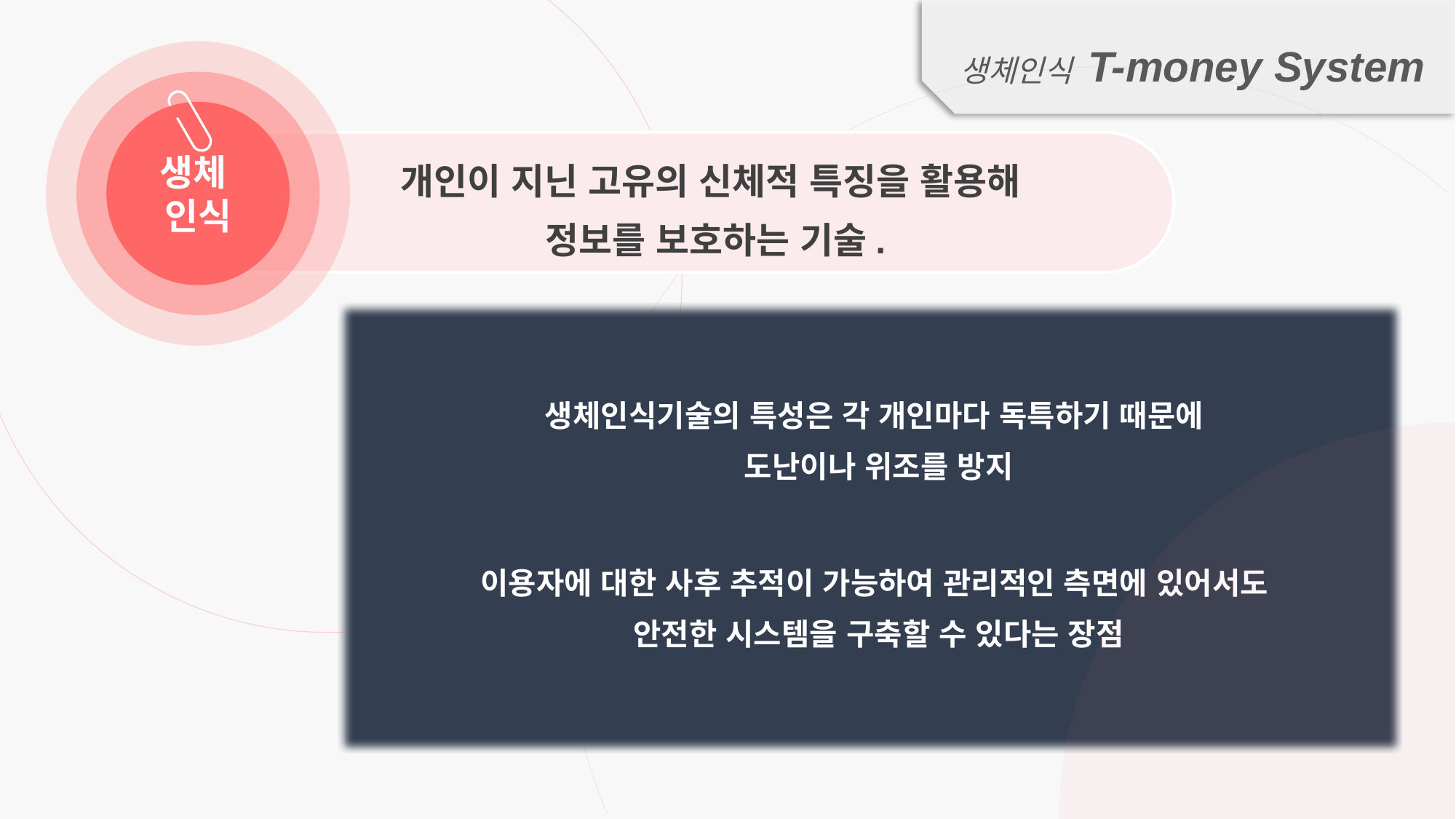

생체인식 T-money System

생체  인식

개인이 지닌 고유의 신체적 특징을 활용해
정보를 보호하는 기술.

생체인식기술의 특성은 각 개인마다 독특하기 때문에
도난이나 위조를 방지

이용자에 대한 사후 추적이 가능하여 관리적인 측면에 있어서도
안전한 시스템을 구축할 수 있다는 장점